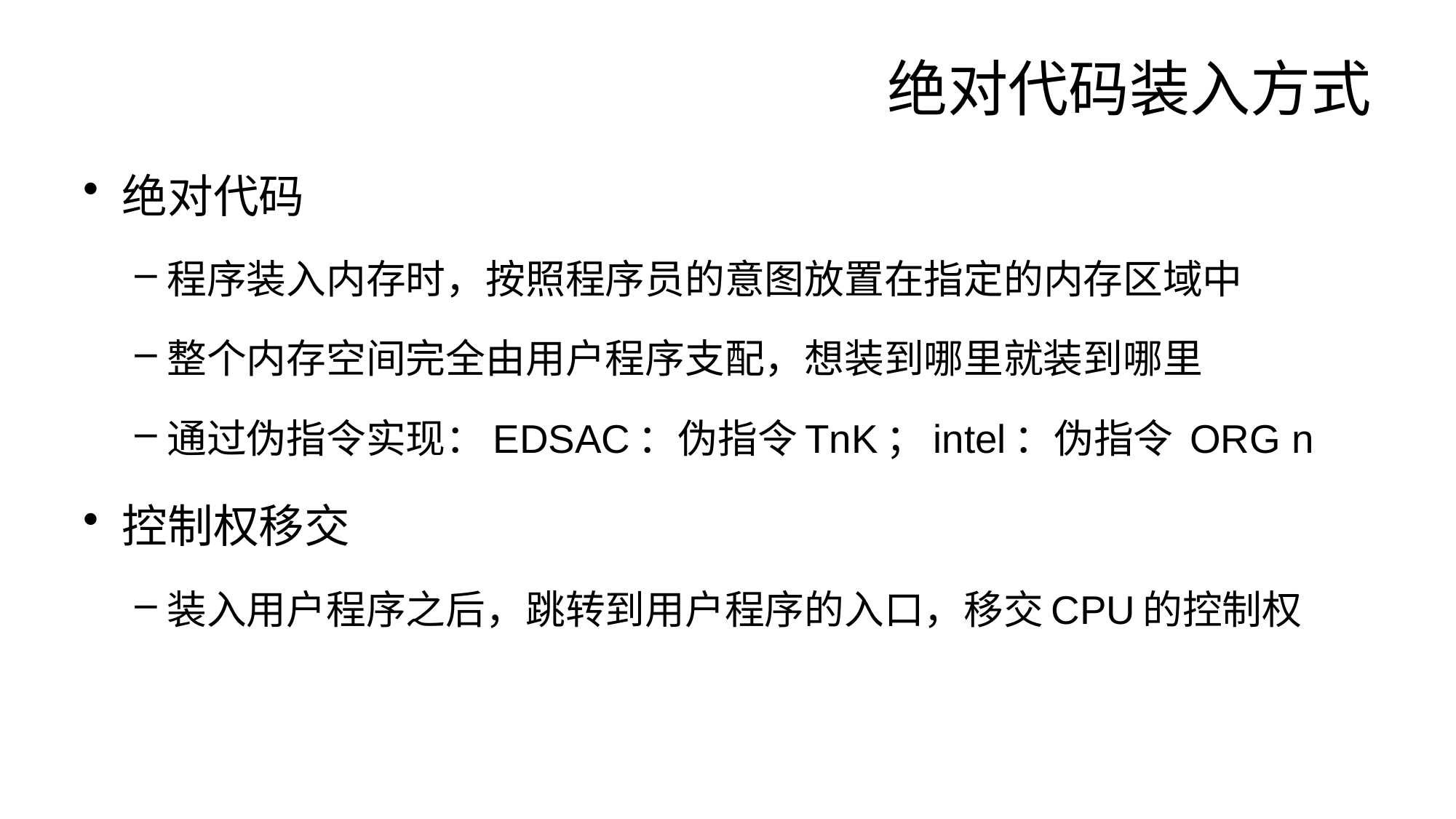

# 绝对代码装入方式
绝对代码
程序装入内存时，按照程序员的意图放置在指定的内存区域中
整个内存空间完全由用户程序支配，想装到哪里就装到哪里
通过伪指令实现：EDSAC：伪指令TnK；intel：伪指令 ORG n
控制权移交
装入用户程序之后，跳转到用户程序的入口，移交CPU的控制权